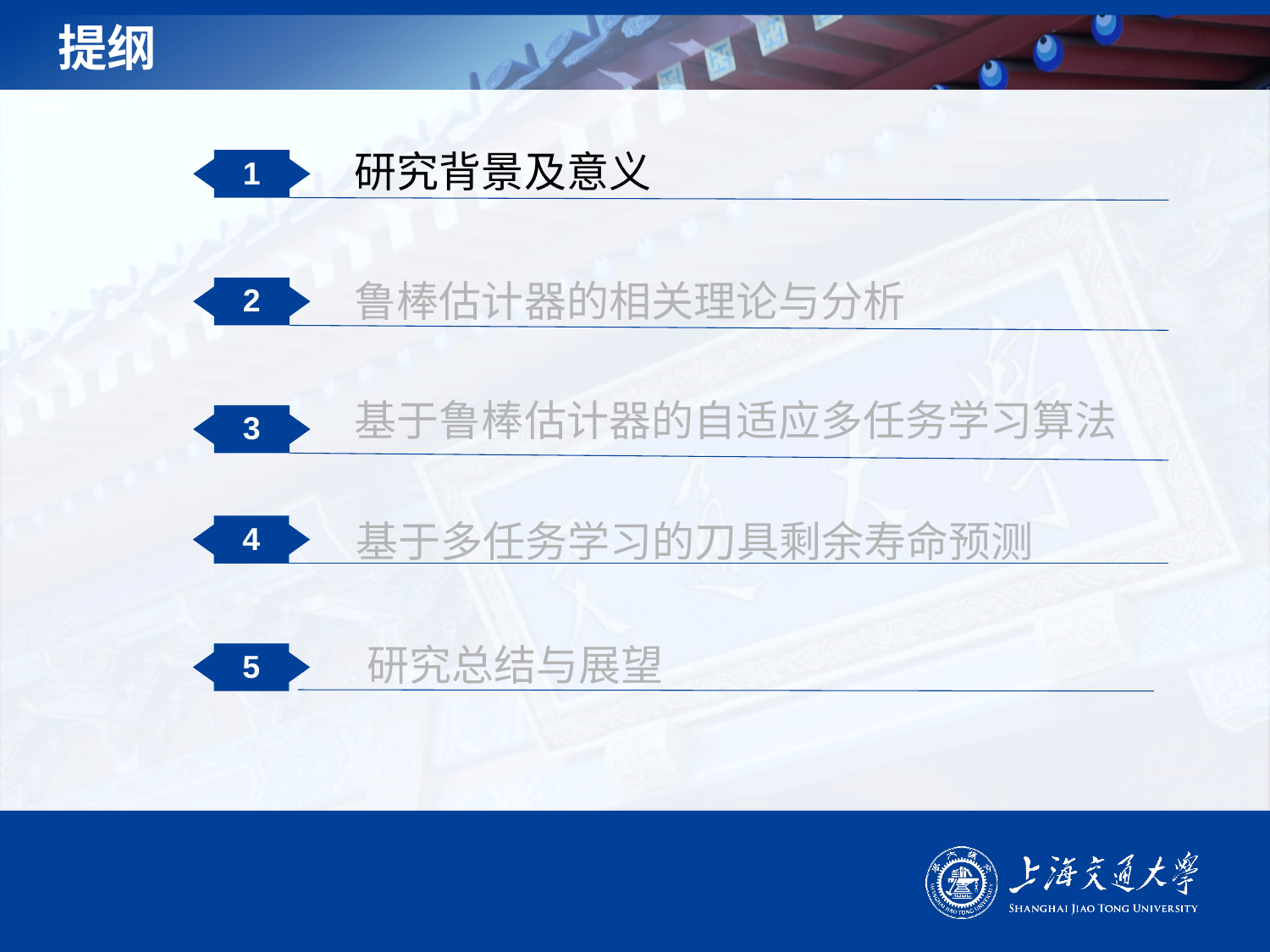

# 提纲
研究背景及意义
1

鲁棒估计器的相关理论与分析
2

基于鲁棒估计器的自适应多任务学习算法
3

4

基于多任务学习的刀具剩余寿命预测
 研究总结与展望
5